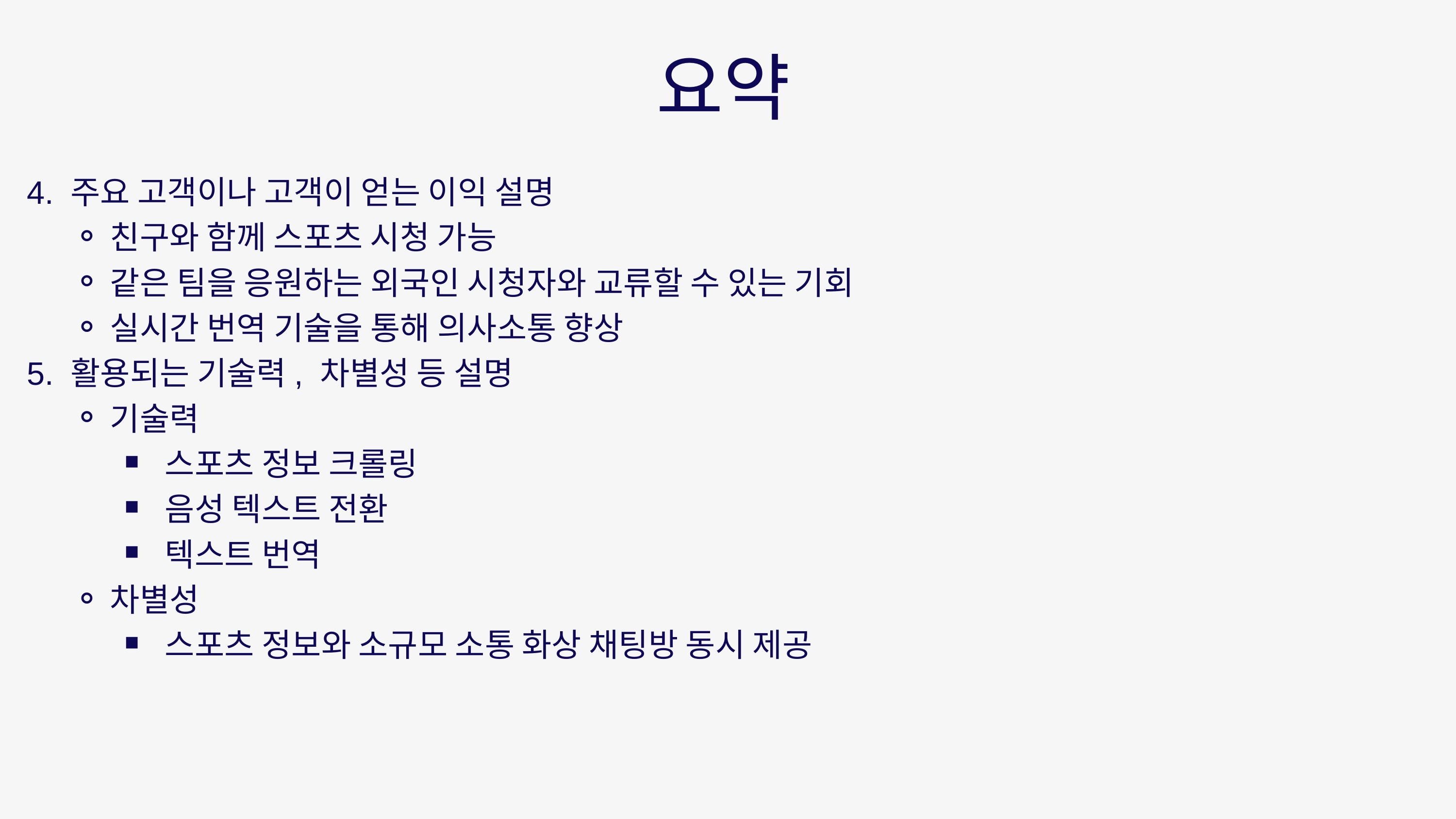

요약

   4. 주요 고객이나 고객이 얻는 이익 설명
친구와 함께 스포츠 시청 가능
같은 팀을 응원하는 외국인 시청자와 교류할 수 있는 기회
실시간 번역 기술을 통해 의사소통 향상
   5. 활용되는 기술력, 차별성 등 설명
기술력
스포츠 정보 크롤링
음성 텍스트 전환
텍스트 번역
차별성
스포츠 정보와 소규모 소통 화상 채팅방 동시 제공